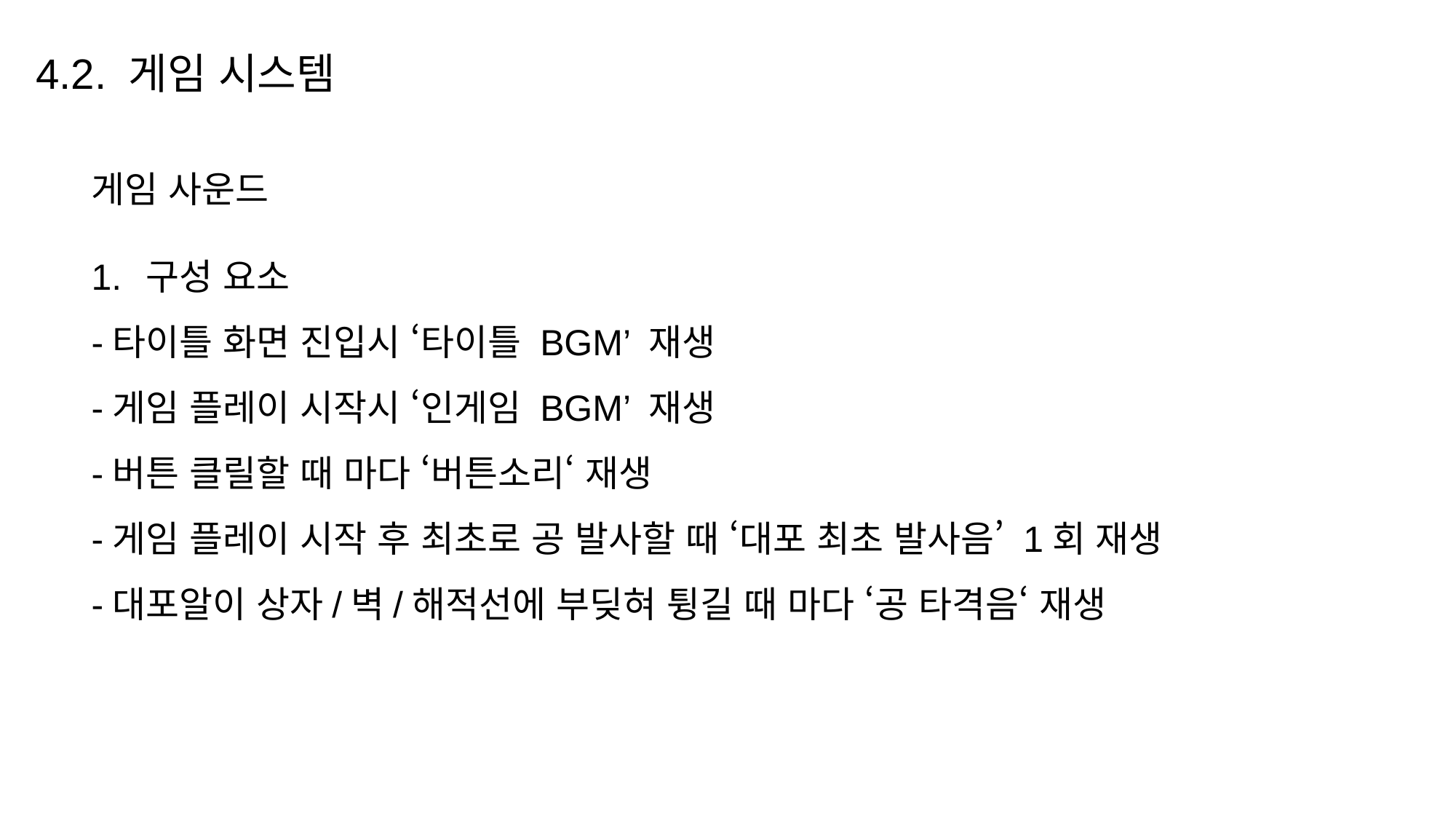

4.2. 게임 시스템
게임 사운드

구성 요소
-타이틀 화면 진입시 ‘타이틀 BGM’ 재생
-게임 플레이 시작시 ‘인게임 BGM’ 재생
-버튼 클릴할 때 마다 ‘버튼소리‘ 재생
-게임 플레이 시작 후 최초로 공 발사할 때 ‘대포 최초 발사음’ 1회 재생
-대포알이 상자/벽/해적선에 부딪혀 튕길 때 마다 ‘공 타격음‘ 재생